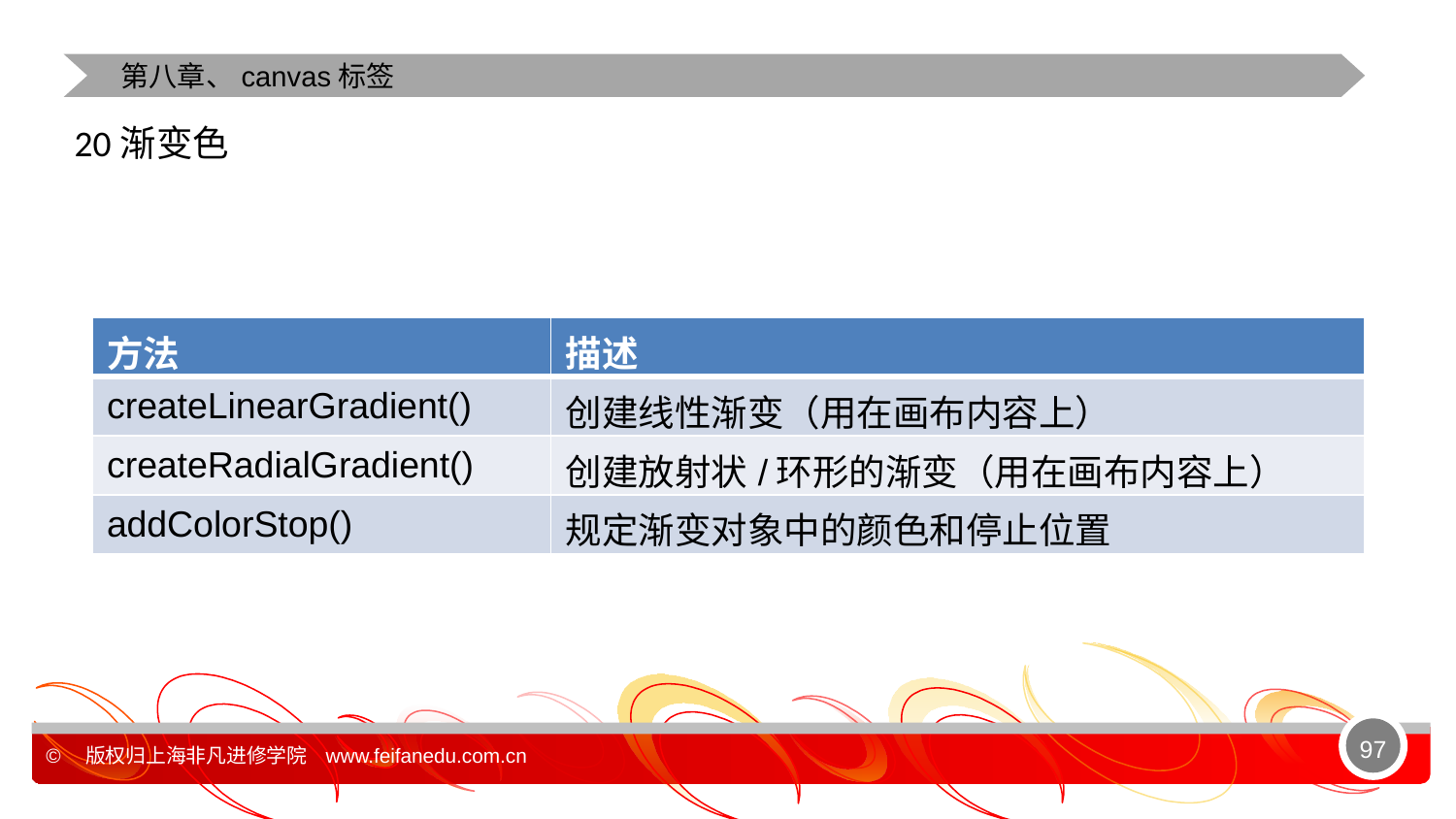

第八章、canvas标签

20渐变色
| 方法 | 描述 |
| --- | --- |
| createLinearGradient() | 创建线性渐变（用在画布内容上） |
| createRadialGradient() | 创建放射状/环形的渐变（用在画布内容上） |
| addColorStop() | 规定渐变对象中的颜色和停止位置 |
97